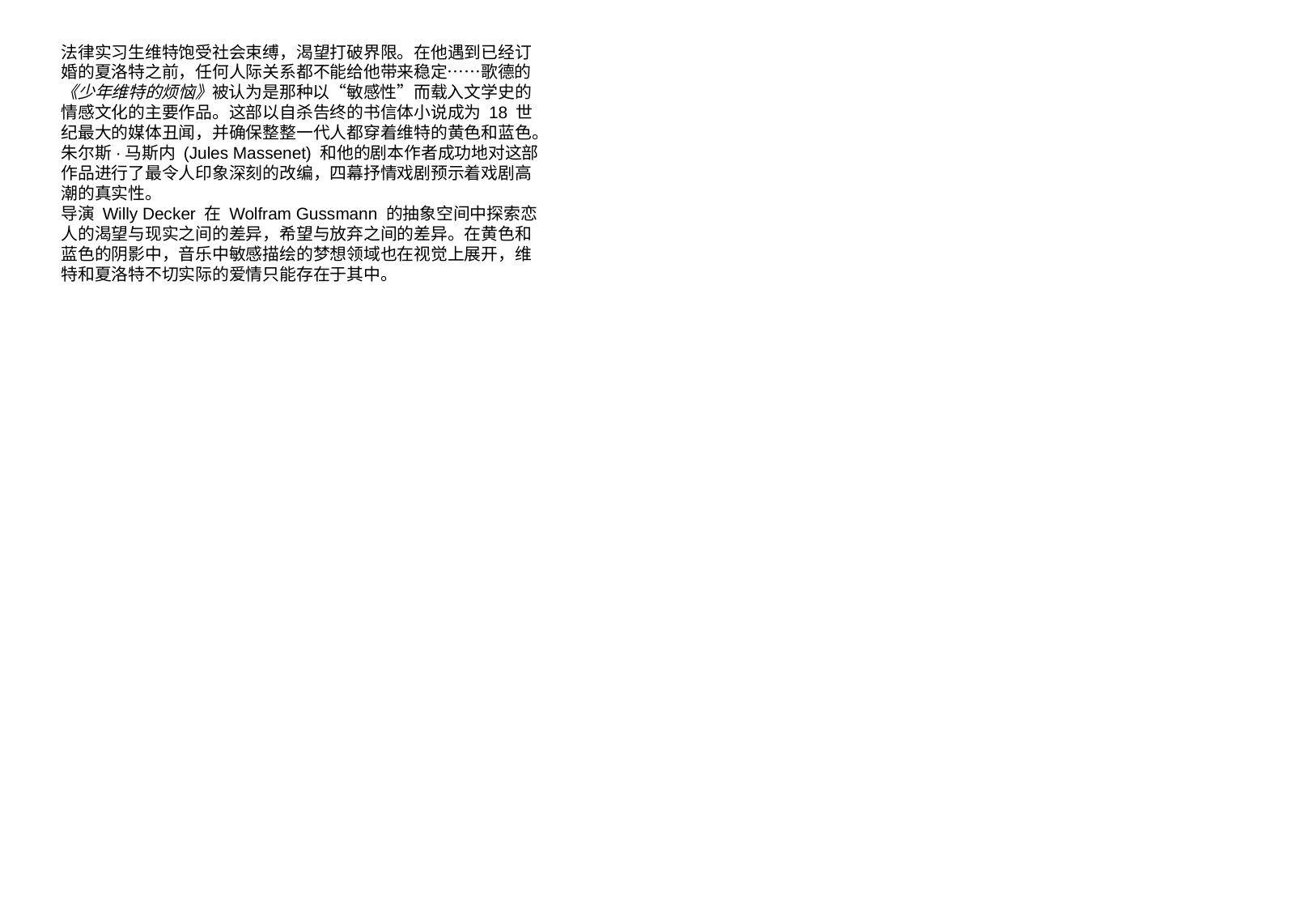

法律实习生维特饱受社会束缚，渴望打破界限。在他遇到已经订婚的夏洛特之前，任何人际关系都不能给他带来稳定……歌德的《少年维特的烦恼》被认为是那种以“敏感性”而载入文学史的情感文化的主要作品。这部以自杀告终的书信体小说成为 18 世纪最大的媒体丑闻，并确保整整一代人都穿着维特的黄色和蓝色。朱尔斯·马斯内 (Jules Massenet) 和他的剧本作者成功地对这部作品进行了最令人印象深刻的改编，四幕抒情戏剧预示着戏剧高潮的真实性。
导演 Willy Decker 在 Wolfram Gussmann 的抽象空间中探索恋人的渴望与现实之间的差异，希望与放弃之间的差异。在黄色和蓝色的阴影中，音乐中敏感描绘的梦想领域也在视觉上展开，维特和夏洛特不切实际的爱情只能存在于其中。